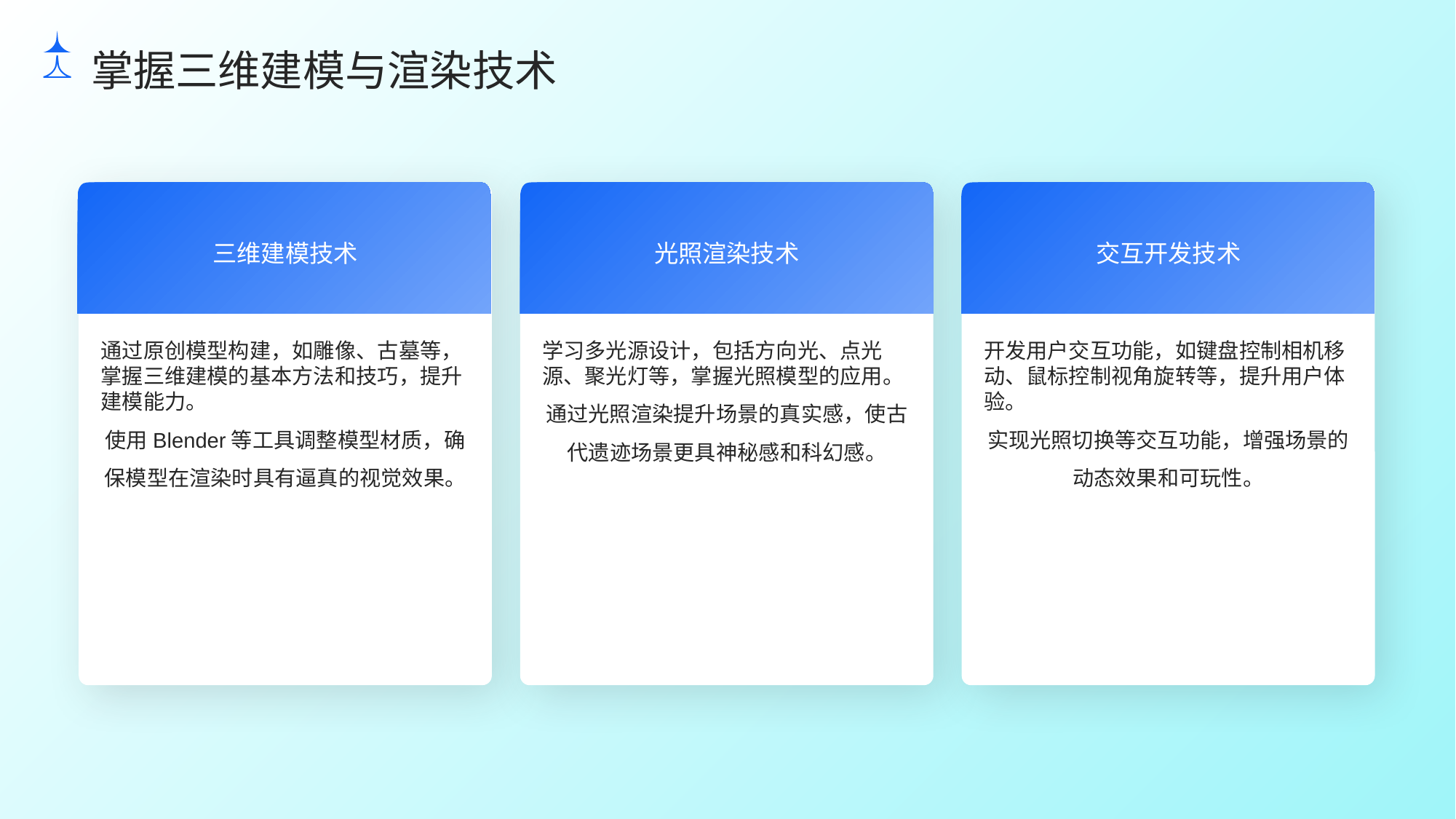

掌握三维建模与渲染技术

三维建模技术
光照渲染技术
交互开发技术
学习多光源设计，包括方向光、点光源、聚光灯等，掌握光照模型的应用。
通过光照渲染提升场景的真实感，使古代遗迹场景更具神秘感和科幻感。
开发用户交互功能，如键盘控制相机移动、鼠标控制视角旋转等，提升用户体验。
实现光照切换等交互功能，增强场景的动态效果和可玩性。
通过原创模型构建，如雕像、古墓等，掌握三维建模的基本方法和技巧，提升建模能力。
使用Blender等工具调整模型材质，确保模型在渲染时具有逼真的视觉效果。